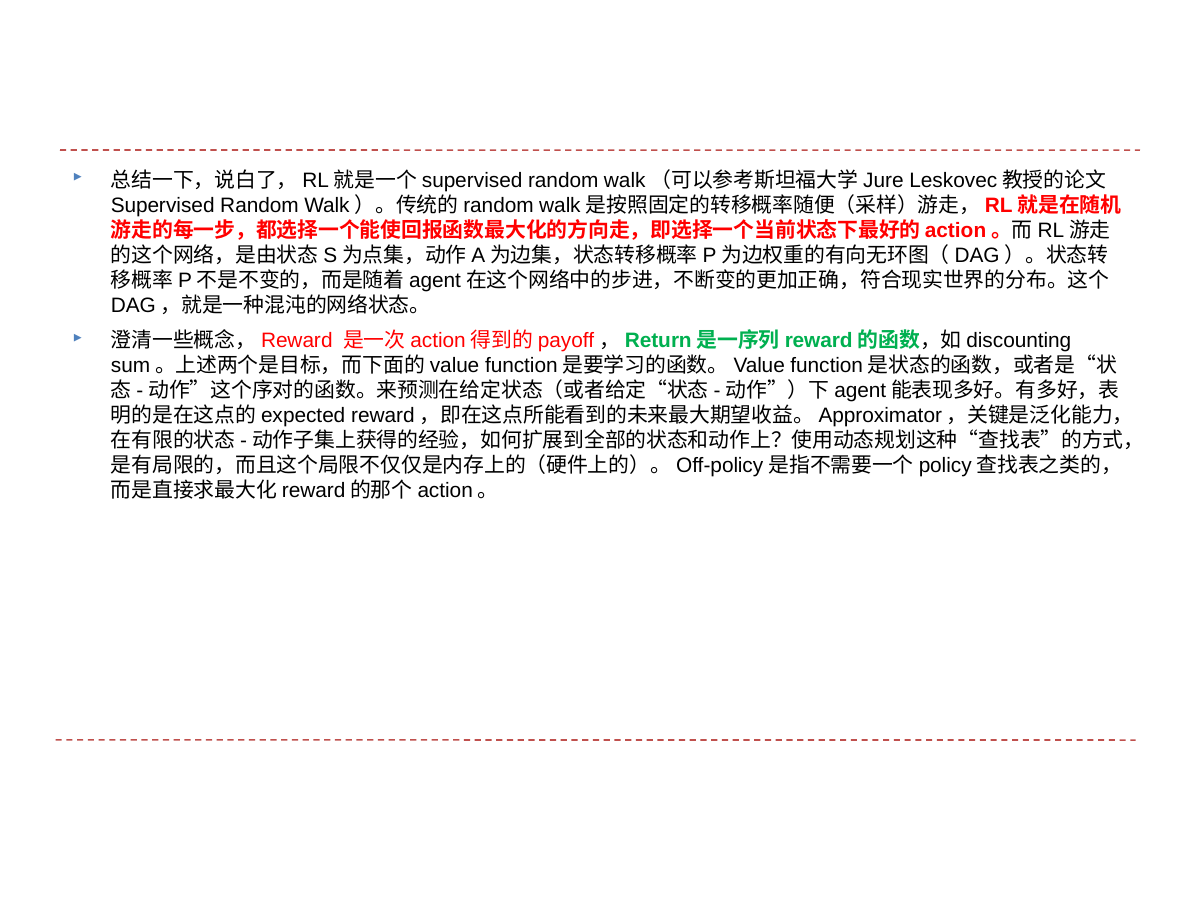

#
总结一下，说白了，RL就是一个supervised random walk（可以参考斯坦福大学Jure Leskovec教授的论文Supervised Random Walk）。传统的random walk是按照固定的转移概率随便（采样）游走，RL就是在随机游走的每一步，都选择一个能使回报函数最大化的方向走，即选择一个当前状态下最好的action。而RL游走的这个网络，是由状态S为点集，动作A为边集，状态转移概率P为边权重的有向无环图（DAG）。状态转移概率P不是不变的，而是随着agent在这个网络中的步进，不断变的更加正确，符合现实世界的分布。这个DAG，就是一种混沌的网络状态。
澄清一些概念，Reward 是一次action得到的payoff，Return是一序列reward的函数，如discounting sum。上述两个是目标，而下面的value function是要学习的函数。Value function是状态的函数，或者是“状态-动作”这个序对的函数。来预测在给定状态（或者给定“状态-动作”）下agent能表现多好。有多好，表明的是在这点的expected reward，即在这点所能看到的未来最大期望收益。Approximator，关键是泛化能力，在有限的状态-动作子集上获得的经验，如何扩展到全部的状态和动作上？使用动态规划这种“查找表”的方式，是有局限的，而且这个局限不仅仅是内存上的（硬件上的）。Off-policy是指不需要一个policy查找表之类的，而是直接求最大化reward的那个action。